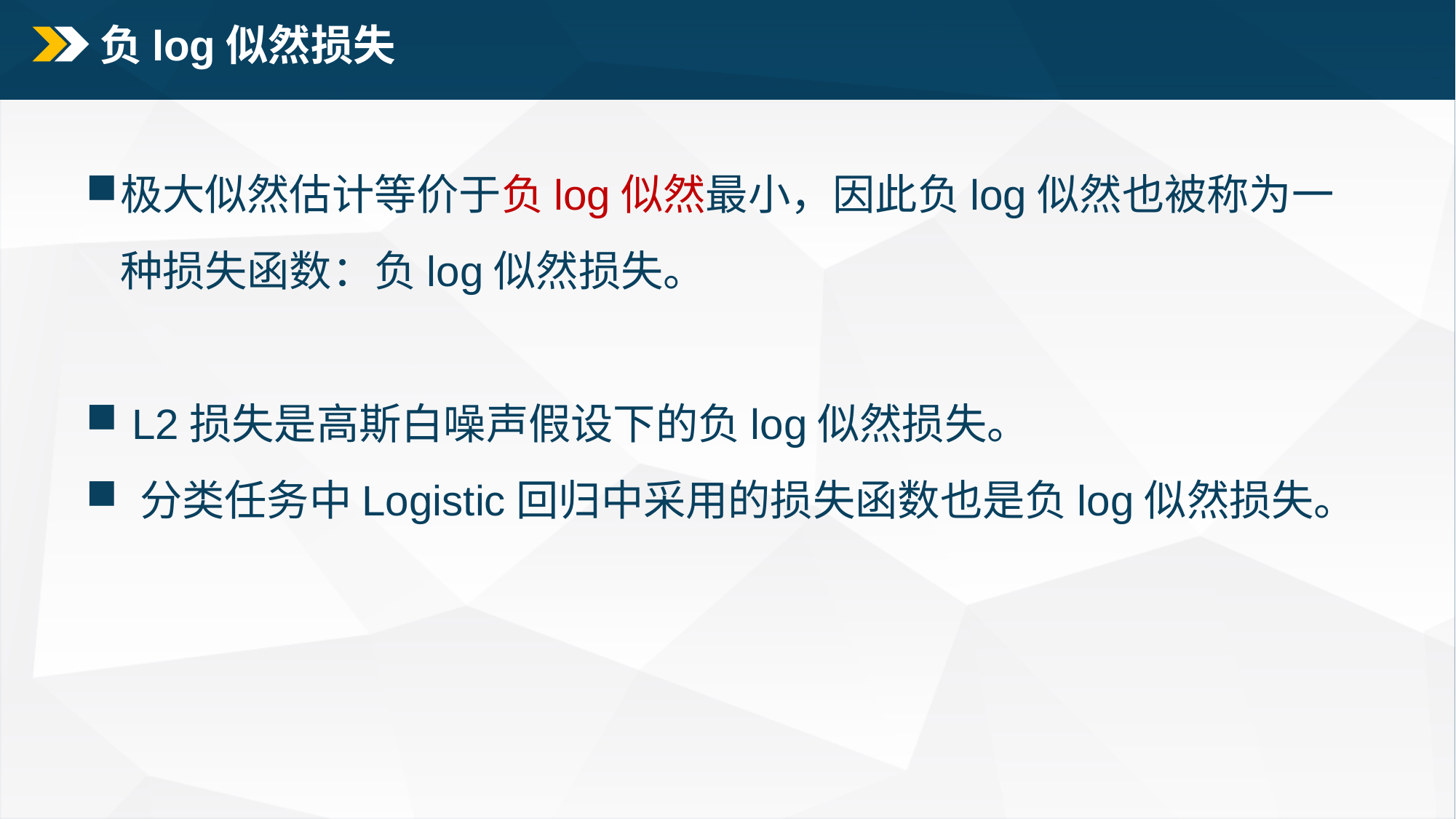

# 负log似然损失
极大似然估计等价于负log似然最小，因此负log似然也被称为一种损失函数：负log似然损失。

 L2损失是高斯白噪声假设下的负log似然损失。
 分类任务中Logistic回归中采用的损失函数也是负log似然损失。